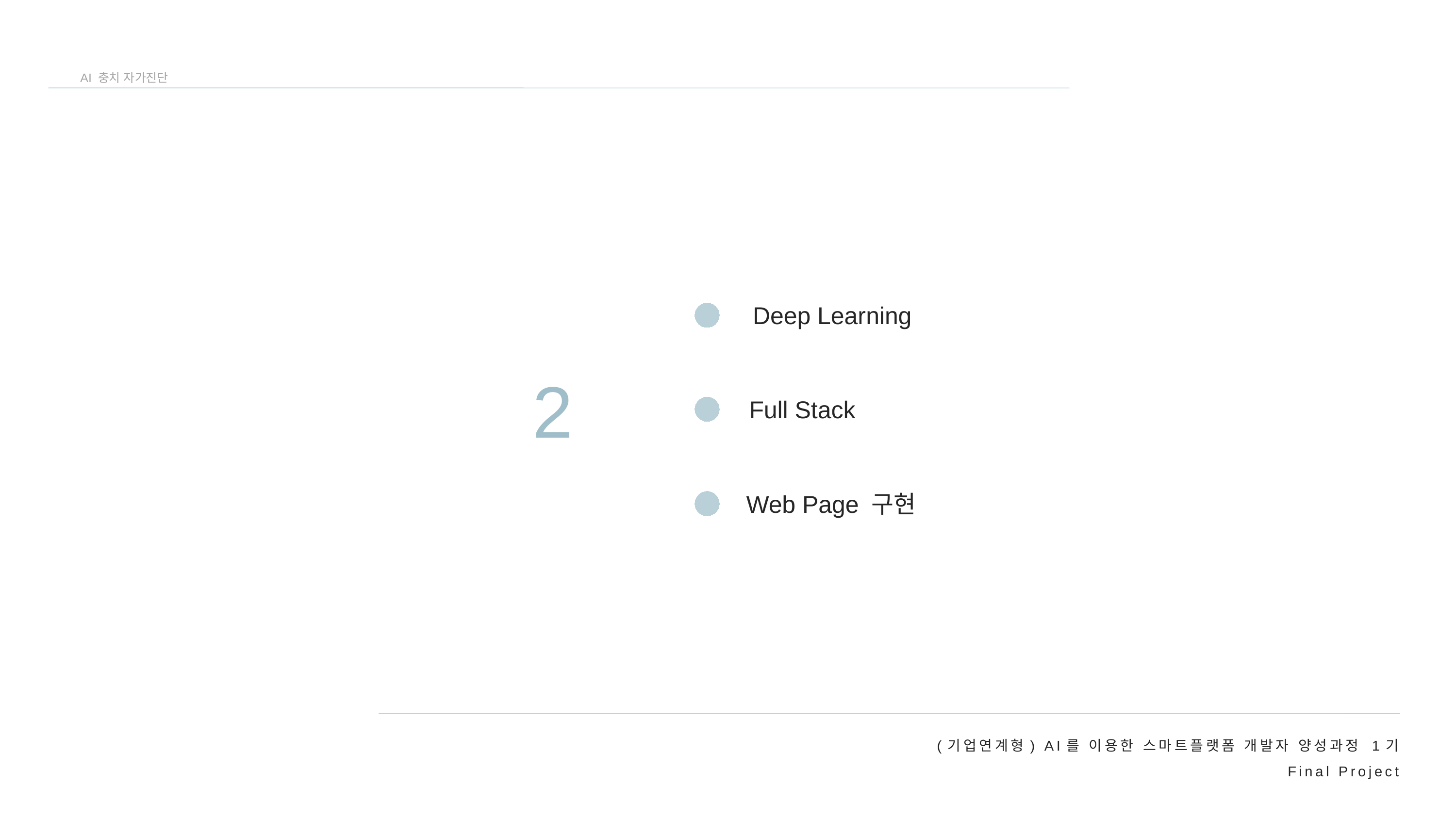

AI 충치 자가진단

Deep Learning

Full Stack

Web Page 구현

2

(기업연계형) AI를 이용한 스마트플랫폼 개발자 양성과정 1기
Final Project